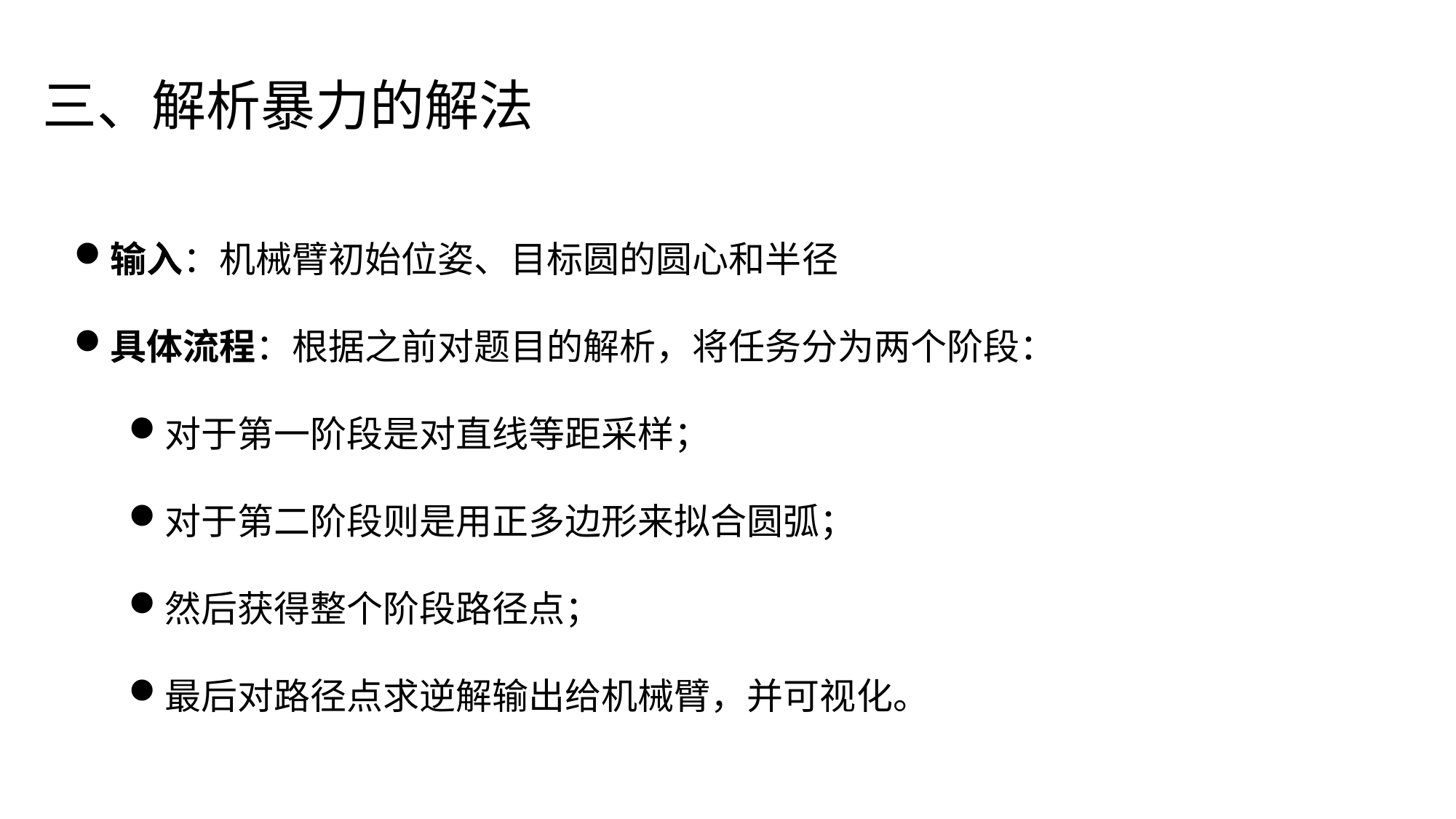

# 三、解析暴力的解法
输入：机械臂初始位姿、目标圆的圆心和半径
具体流程：根据之前对题目的解析，将任务分为两个阶段：
对于第一阶段是对直线等距采样；
对于第二阶段则是用正多边形来拟合圆弧；
然后获得整个阶段路径点；
最后对路径点求逆解输出给机械臂，并可视化。